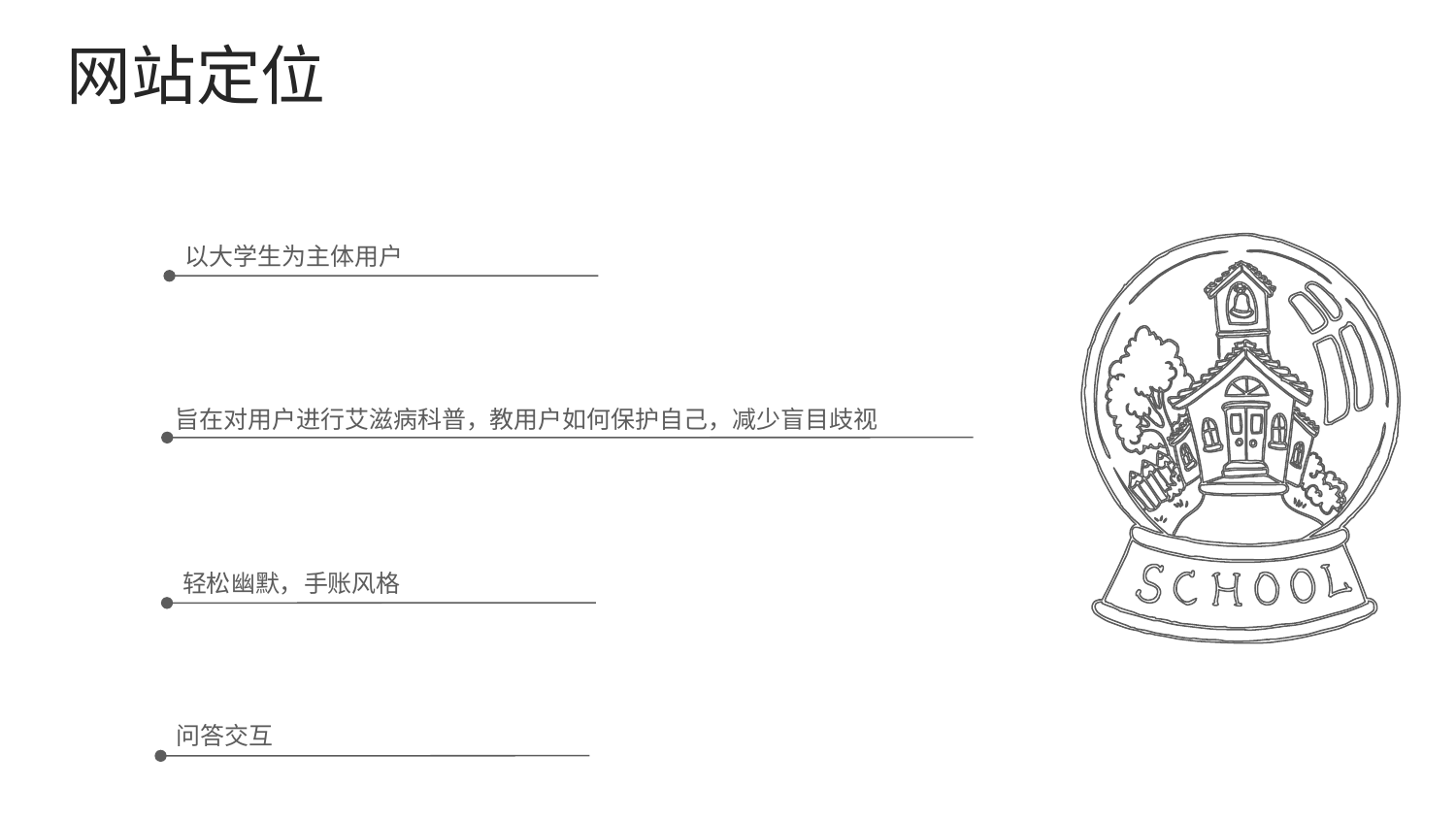

网站定位

以大学生为主体用户

旨在对用户进行艾滋病科普，教用户如何保护自己，减少盲目歧视
轻松幽默，手账风格
问答交互